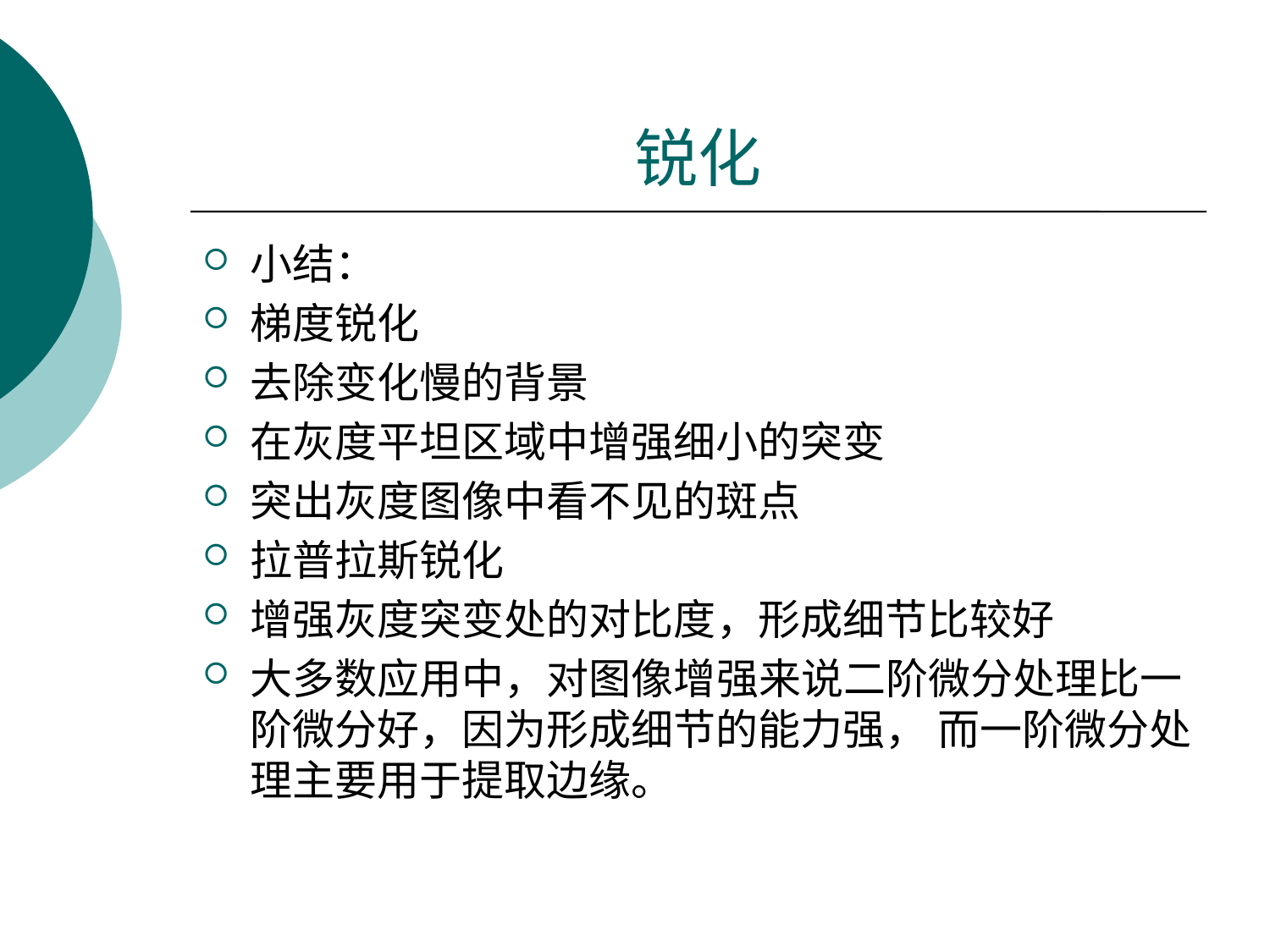

# 锐化
小结：
梯度锐化
去除变化慢的背景
在灰度平坦区域中增强细小的突变
突出灰度图像中看不见的斑点
拉普拉斯锐化
增强灰度突变处的对比度，形成细节比较好
大多数应用中，对图像增强来说二阶微分处理比一阶微分好，因为形成细节的能力强， 而一阶微分处理主要用于提取边缘。